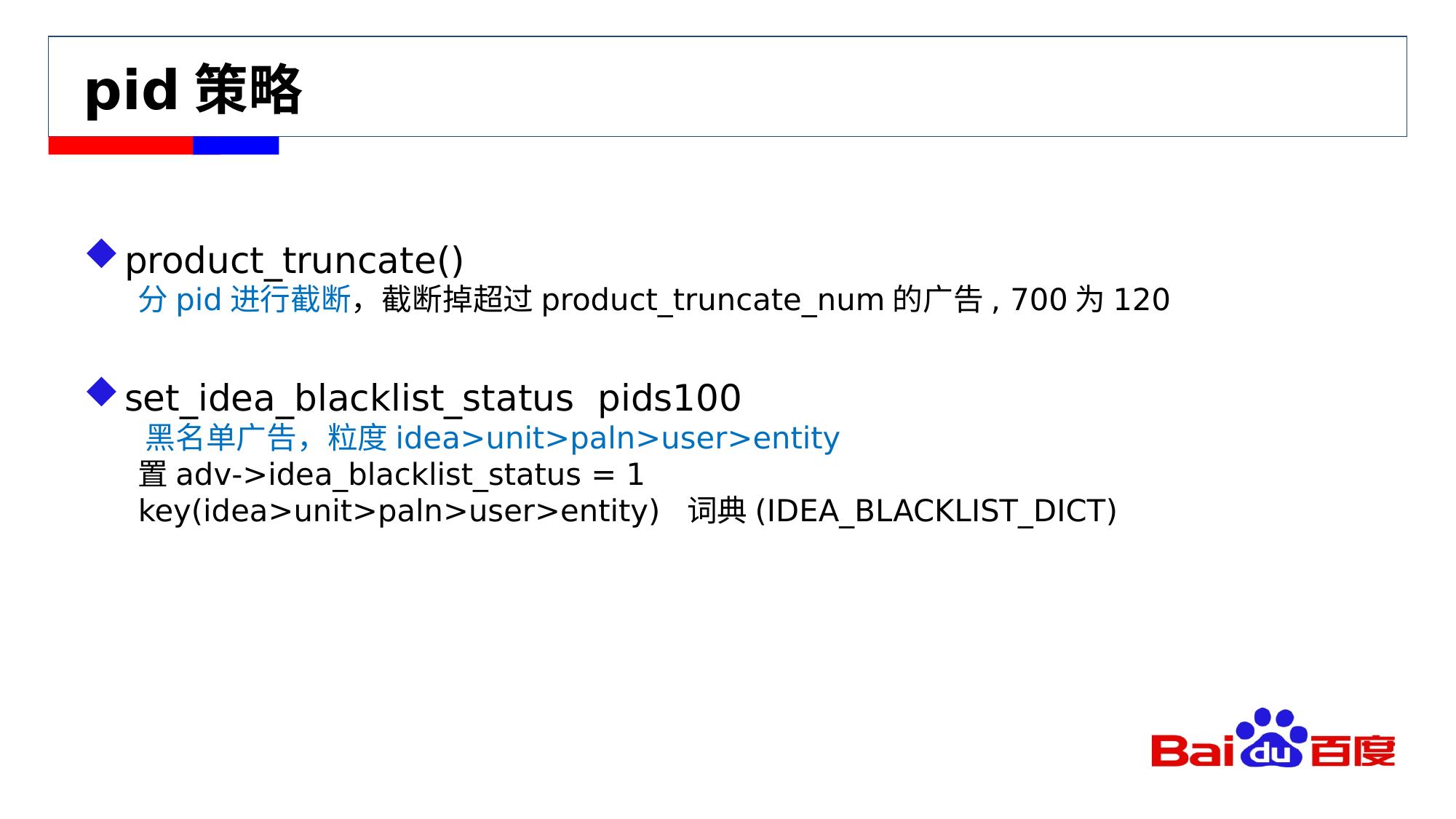

# pid策略

product_truncate()
分pid进行截断，截断掉超过product_truncate_num的广告, 700为120

set_idea_blacklist_status  pids100
 黑名单广告，粒度idea>unit>paln>user>entity
置adv->idea_blacklist_status = 1
key(idea>unit>paln>user>entity)  词典(IDEA_BLACKLIST_DICT)